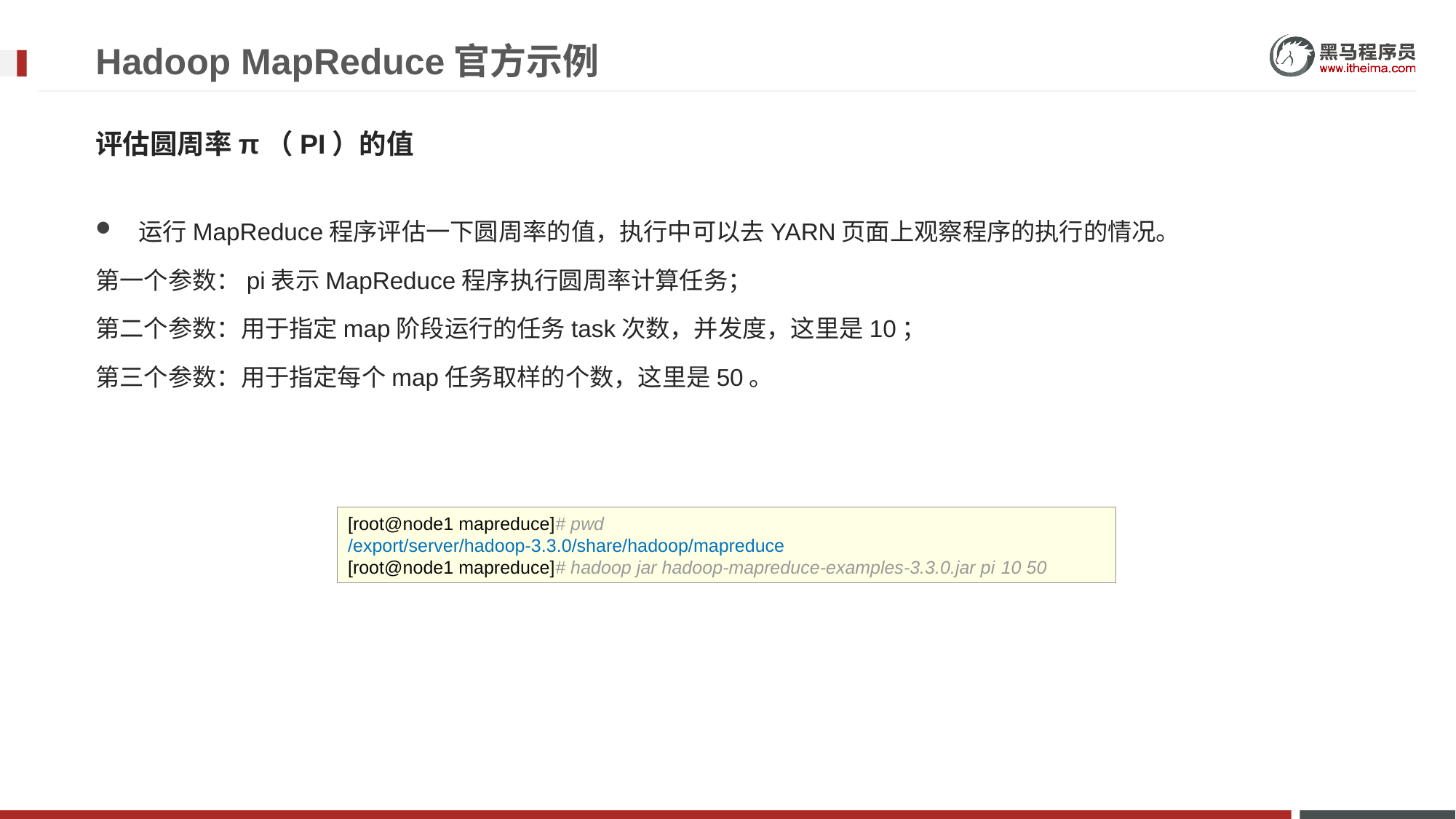

# Hadoop MapReduce官方示例
评估圆周率π（PI）的值
运行MapReduce程序评估一下圆周率的值，执行中可以去YARN页面上观察程序的执行的情况。
第一个参数：pi表示MapReduce程序执行圆周率计算任务；
第二个参数：用于指定map阶段运行的任务task次数，并发度，这里是10；
第三个参数：用于指定每个map任务取样的个数，这里是50。

[root@node1 mapreduce]# pwd
/export/server/hadoop-3.3.0/share/hadoop/mapreduce
[root@node1 mapreduce]# hadoop jar hadoop-mapreduce-examples-3.3.0.jar pi 10 50